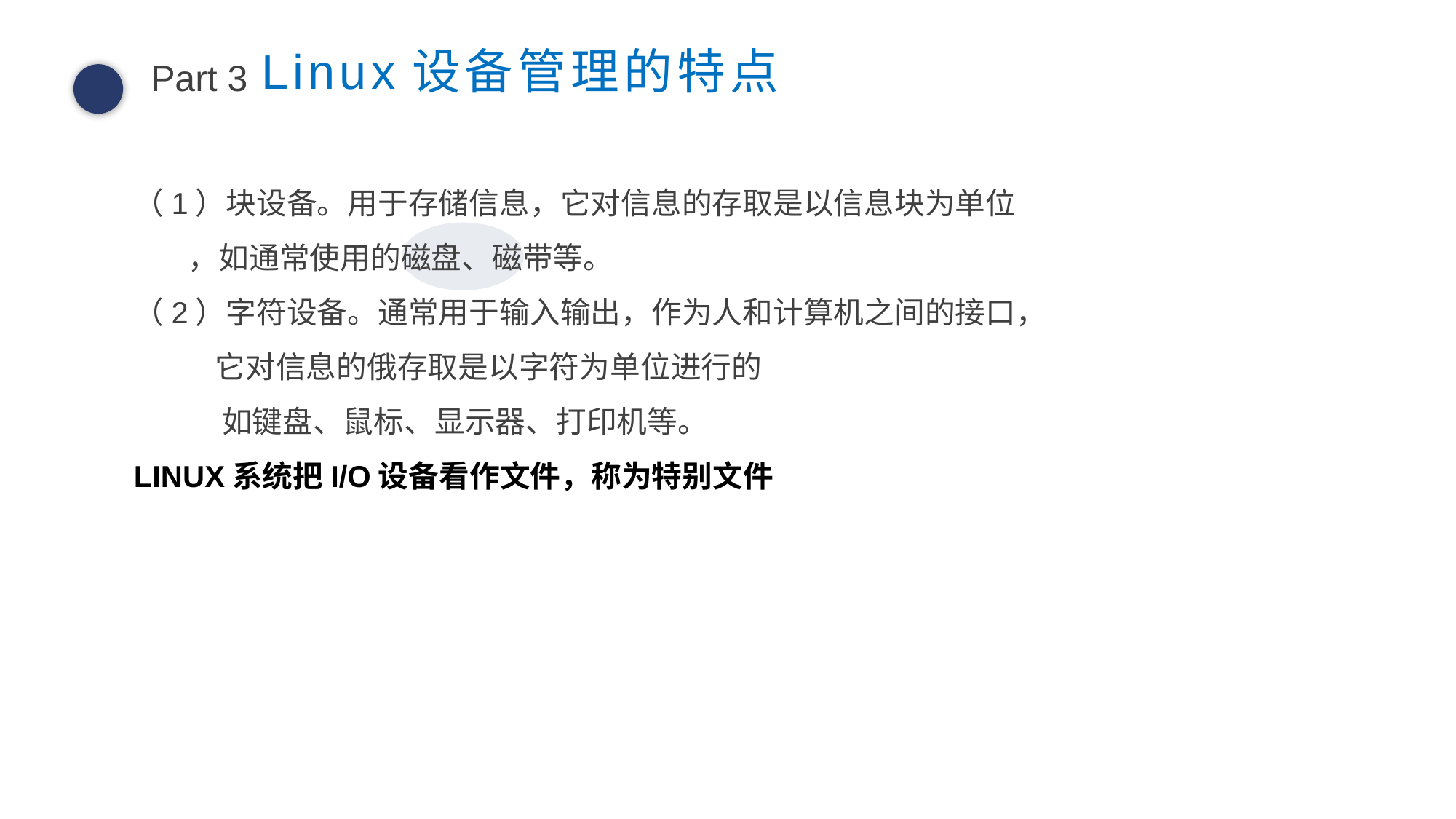

Linux设备管理的特点

请在此输入文本内容或者粘贴复制的文本内容到此处，请在此输入文本内容或者粘贴复制的文本内容到此处请在此输入文本内容
Part 3

（1）块设备。用于存储信息，它对信息的存取是以信息块为单位
       ，如通常使用的磁盘、磁带等。
（2）字符设备。通常用于输入输出，作为人和计算机之间的接口，
           它对信息的俄存取是以字符为单位进行的
            如键盘、鼠标、显示器、打印机等。
LINUX系统把I/O设备看作文件，称为特别文件